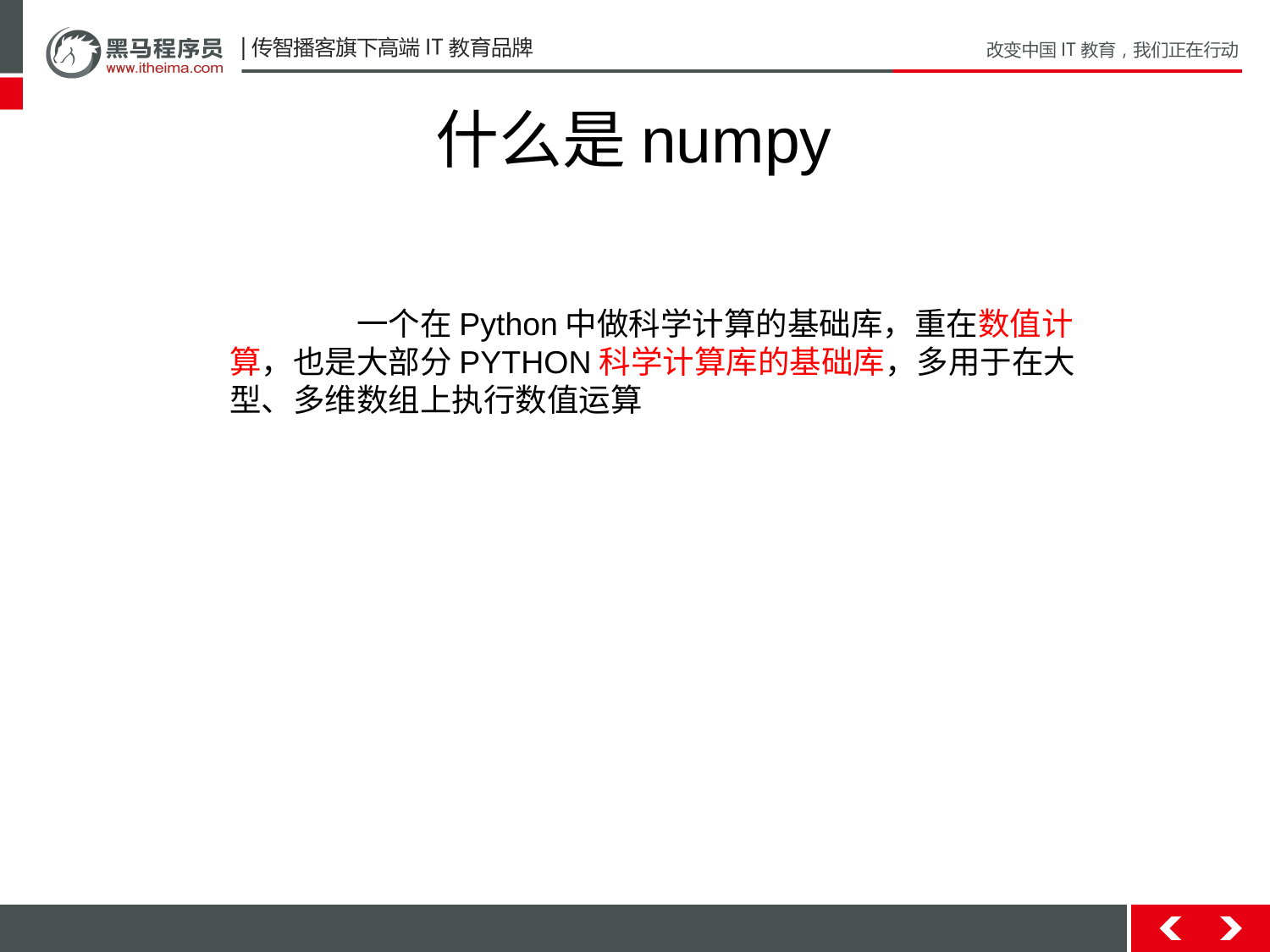

# 什么是numpy
	一个在Python中做科学计算的基础库，重在数值计算，也是大部分PYTHON科学计算库的基础库，多用于在大型、多维数组上执行数值运算